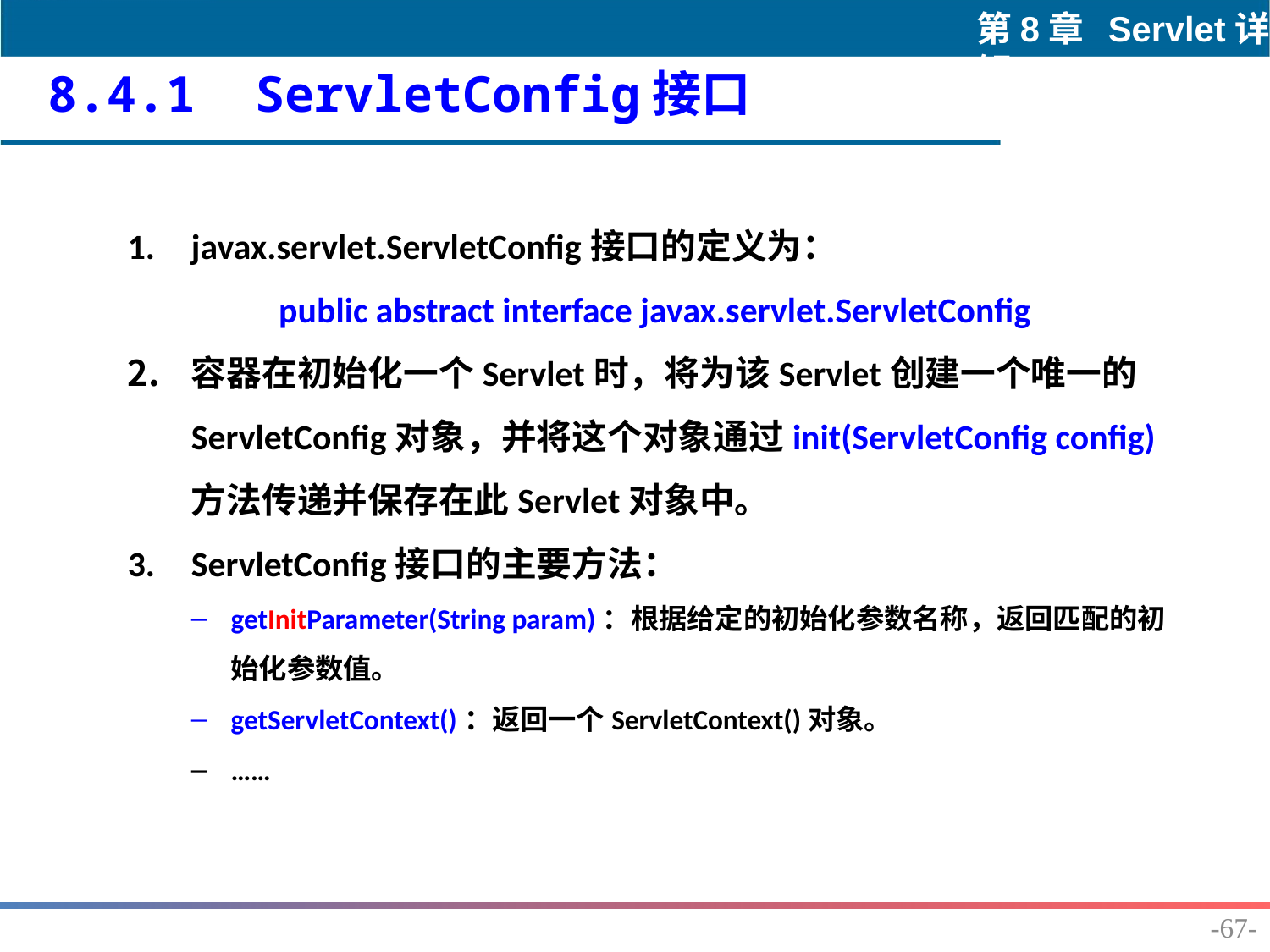

8.4.1  ServletConfig接口
javax.servlet.ServletConfig接口的定义为：
public abstract interface javax.servlet.ServletConfig
容器在初始化一个Servlet时，将为该Servlet创建一个唯一的ServletConfig对象，并将这个对象通过init(ServletConfig config)方法传递并保存在此Servlet对象中。
ServletConfig接口的主要方法：
getInitParameter(String param)：根据给定的初始化参数名称，返回匹配的初始化参数值。
getServletContext()：返回一个ServletContext()对象。
……
-67-